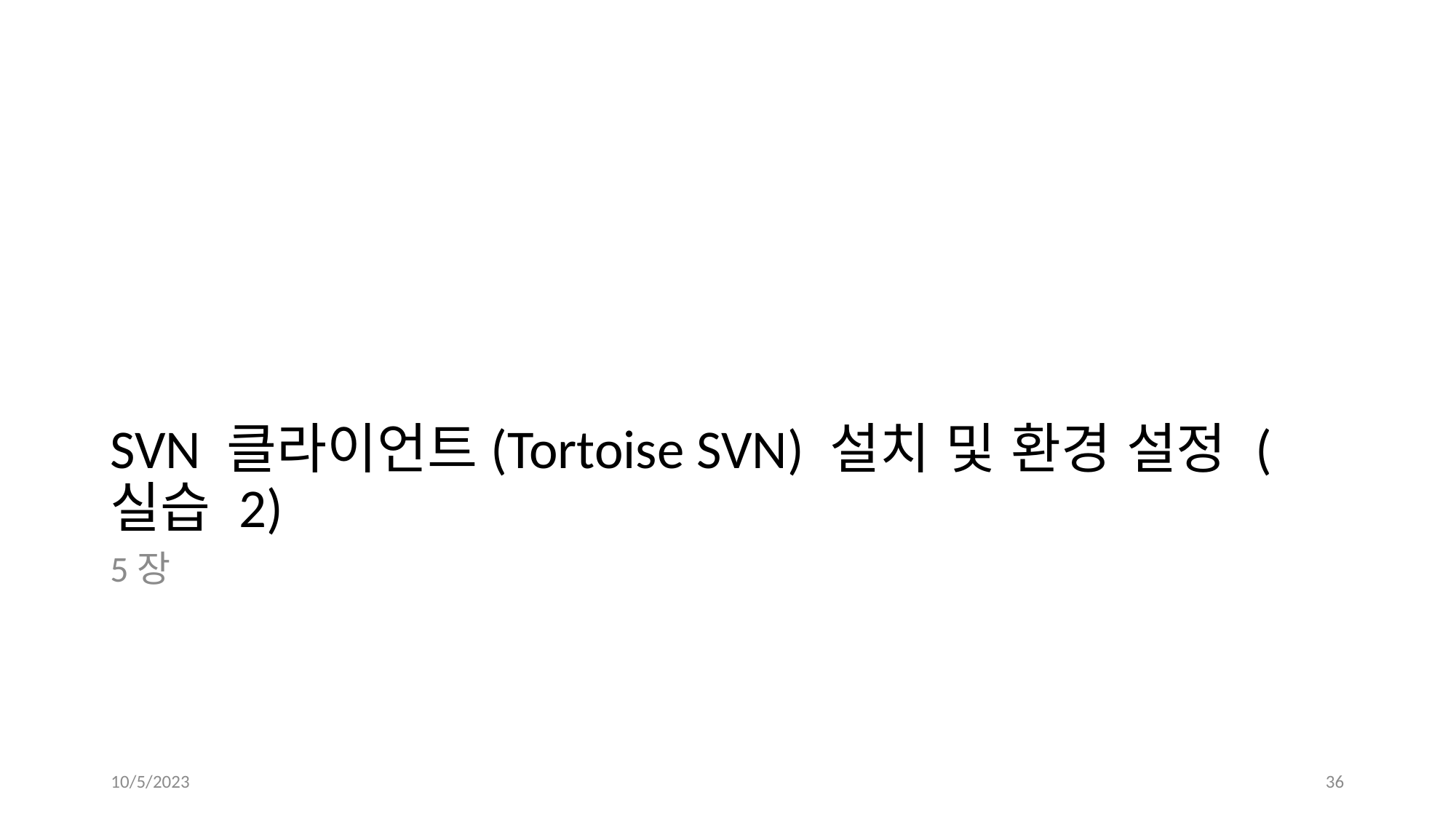

# SVN 클라이언트(Tortoise SVN) 설치 및 환경 설정 (실습 2)
5장
10/5/2023
36